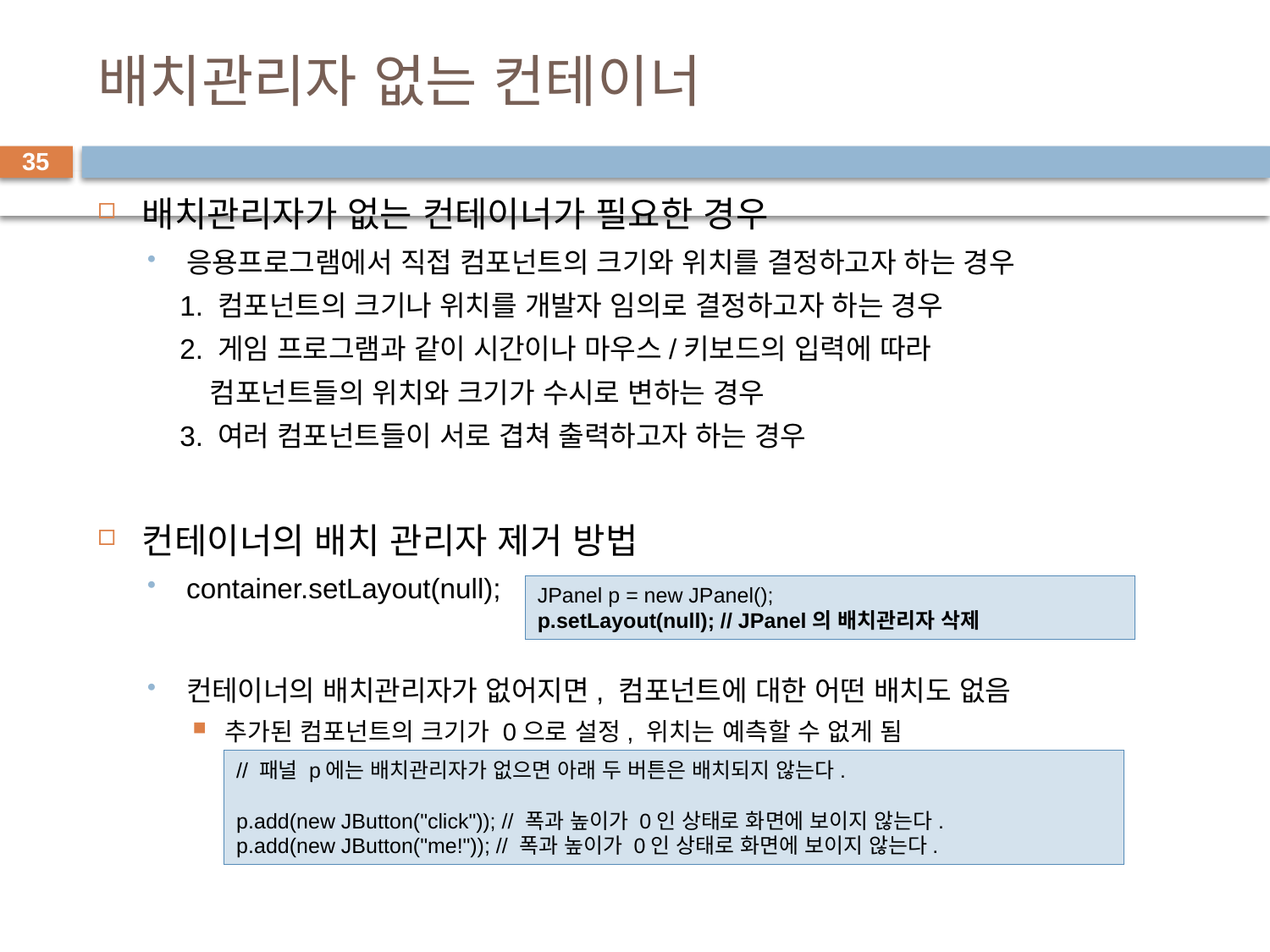

# 배치관리자 없는 컨테이너
35
배치관리자가 없는 컨테이너가 필요한 경우
응용프로그램에서 직접 컴포넌트의 크기와 위치를 결정하고자 하는 경우
    1. 컴포넌트의 크기나 위치를 개발자 임의로 결정하고자 하는 경우
    2. 게임 프로그램과 같이 시간이나 마우스/키보드의 입력에 따라
       컴포넌트들의 위치와 크기가 수시로 변하는 경우
    3. 여러 컴포넌트들이 서로 겹쳐 출력하고자 하는 경우

컨테이너의 배치 관리자 제거 방법
container.setLayout(null);

컨테이너의 배치관리자가 없어지면, 컴포넌트에 대한 어떤 배치도 없음
추가된 컴포넌트의 크기가 0으로 설정, 위치는 예측할 수 없게 됨

JPanel p = new JPanel();
p.setLayout(null); // JPanel의 배치관리자 삭제
// 패널 p에는 배치관리자가 없으면 아래 두 버튼은 배치되지 않는다.

p.add(new JButton("click")); // 폭과 높이가 0인 상태로 화면에 보이지 않는다.
p.add(new JButton("me!")); // 폭과 높이가 0인 상태로 화면에 보이지 않는다.